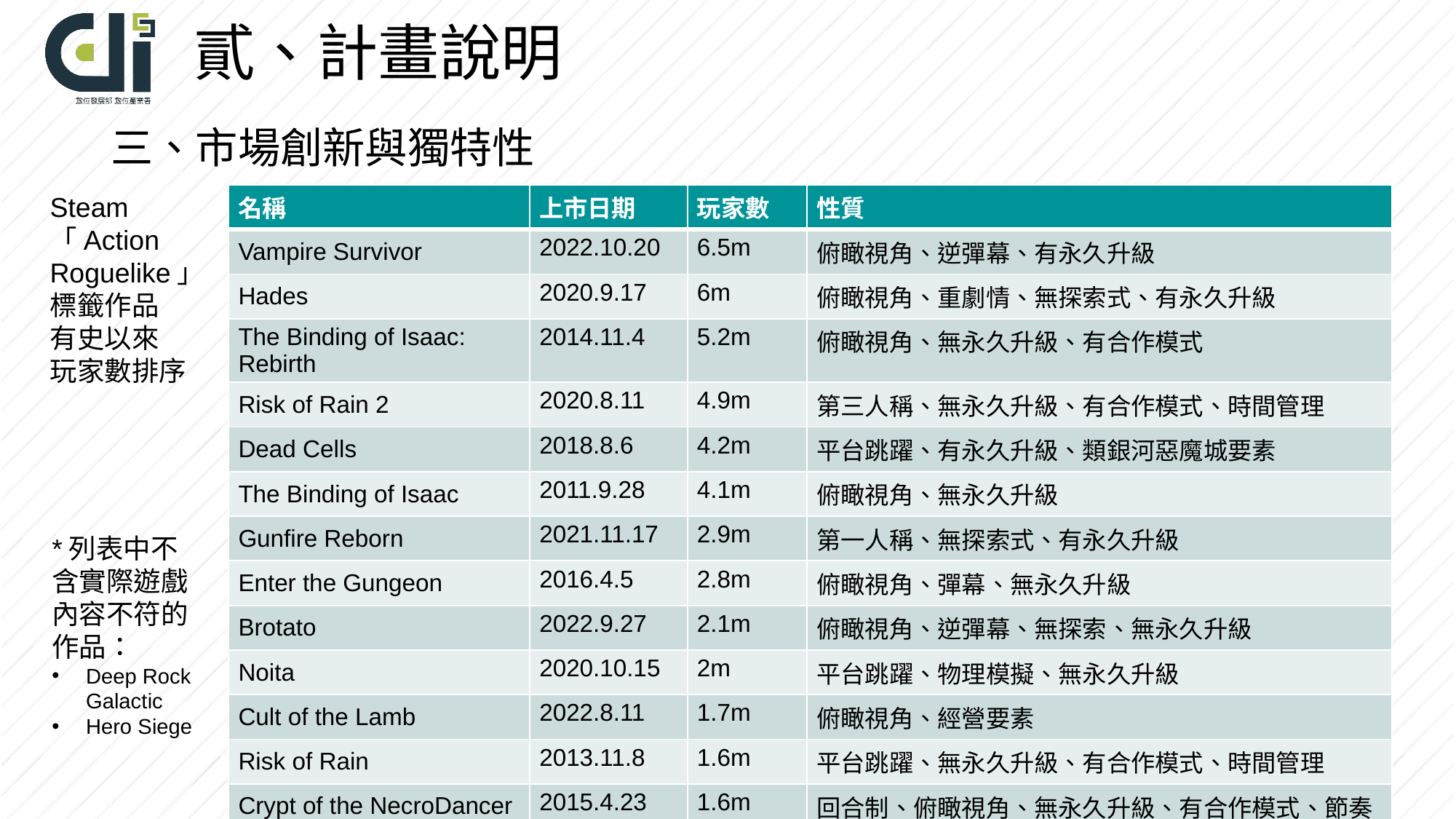

# 貳、計畫說明
三、市場創新與獨特性

Steam
「Action
Roguelike」
標籤作品
有史以來
玩家數排序
| 名稱 | 上市日期 | 玩家數 | 性質 |
| --- | --- | --- | --- |
| Vampire Survivor | 2022.10.20 | 6.5m | 俯瞰視角、逆彈幕、有永久升級 |
| Hades | 2020.9.17 | 6m | 俯瞰視角、重劇情、無探索式、有永久升級 |
| The Binding of Isaac: Rebirth | 2014.11.4 | 5.2m | 俯瞰視角、無永久升級、有合作模式 |
| Risk of Rain 2 | 2020.8.11 | 4.9m | 第三人稱、無永久升級、有合作模式、時間管理 |
| Dead Cells | 2018.8.6 | 4.2m | 平台跳躍、有永久升級、類銀河惡魔城要素 |
| The Binding of Isaac | 2011.9.28 | 4.1m | 俯瞰視角、無永久升級 |
| Gunfire Reborn | 2021.11.17 | 2.9m | 第一人稱、無探索式、有永久升級 |
| Enter the Gungeon | 2016.4.5 | 2.8m | 俯瞰視角、彈幕、無永久升級 |
| Brotato | 2022.9.27 | 2.1m | 俯瞰視角、逆彈幕、無探索、無永久升級 |
| Noita | 2020.10.15 | 2m | 平台跳躍、物理模擬、無永久升級 |
| Cult of the Lamb | 2022.8.11 | 1.7m | 俯瞰視角、經營要素 |
| Risk of Rain | 2013.11.8 | 1.6m | 平台跳躍、無永久升級、有合作模式、時間管理 |
| Crypt of the NecroDancer | 2015.4.23 | 1.6m | 回合制、俯瞰視角、無永久升級、有合作模式、節奏 |
| Rogue Legacy | 2013.6.27 | 1.5m | 平台跳躍、有永久升級、類銀河惡魔城要素 |
*列表中不含實際遊戲內容不符的作品：
Deep Rock Galactic
Hero Siege